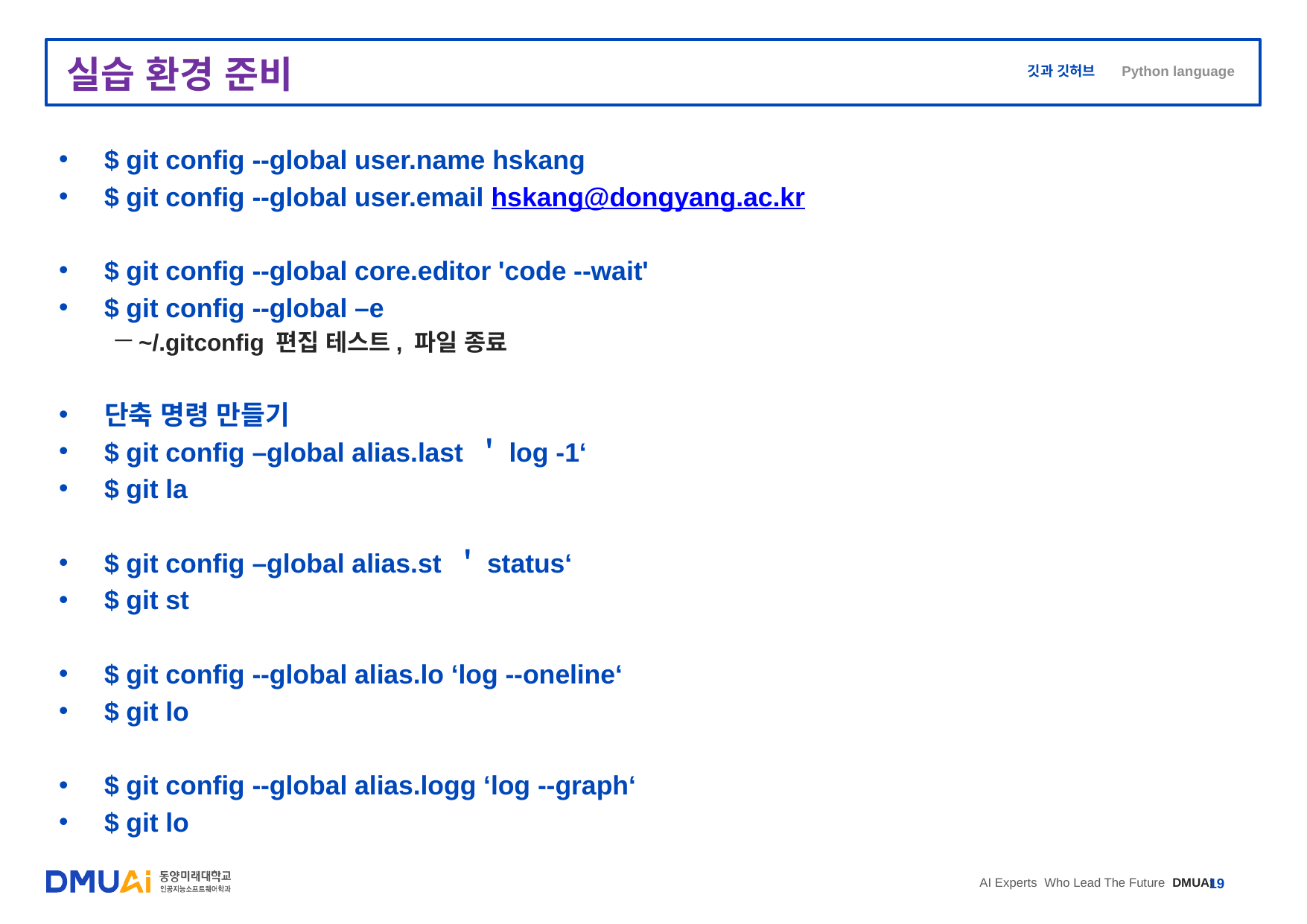

# 실습 환경 준비
$ git config --global user.name hskang
$ git config --global user.email hskang@dongyang.ac.kr

$ git config --global core.editor 'code --wait'
$ git config --global –e
~/.gitconfig 편집 테스트, 파일 종료

단축 명령 만들기
$ git config –global alias.last ＇log -1‘
$ git la

$ git config –global alias.st ＇status‘
$ git st

$ git config --global alias.lo ‘log --oneline‘
$ git lo

$ git config --global alias.logg ‘log --graph‘
$ git lo